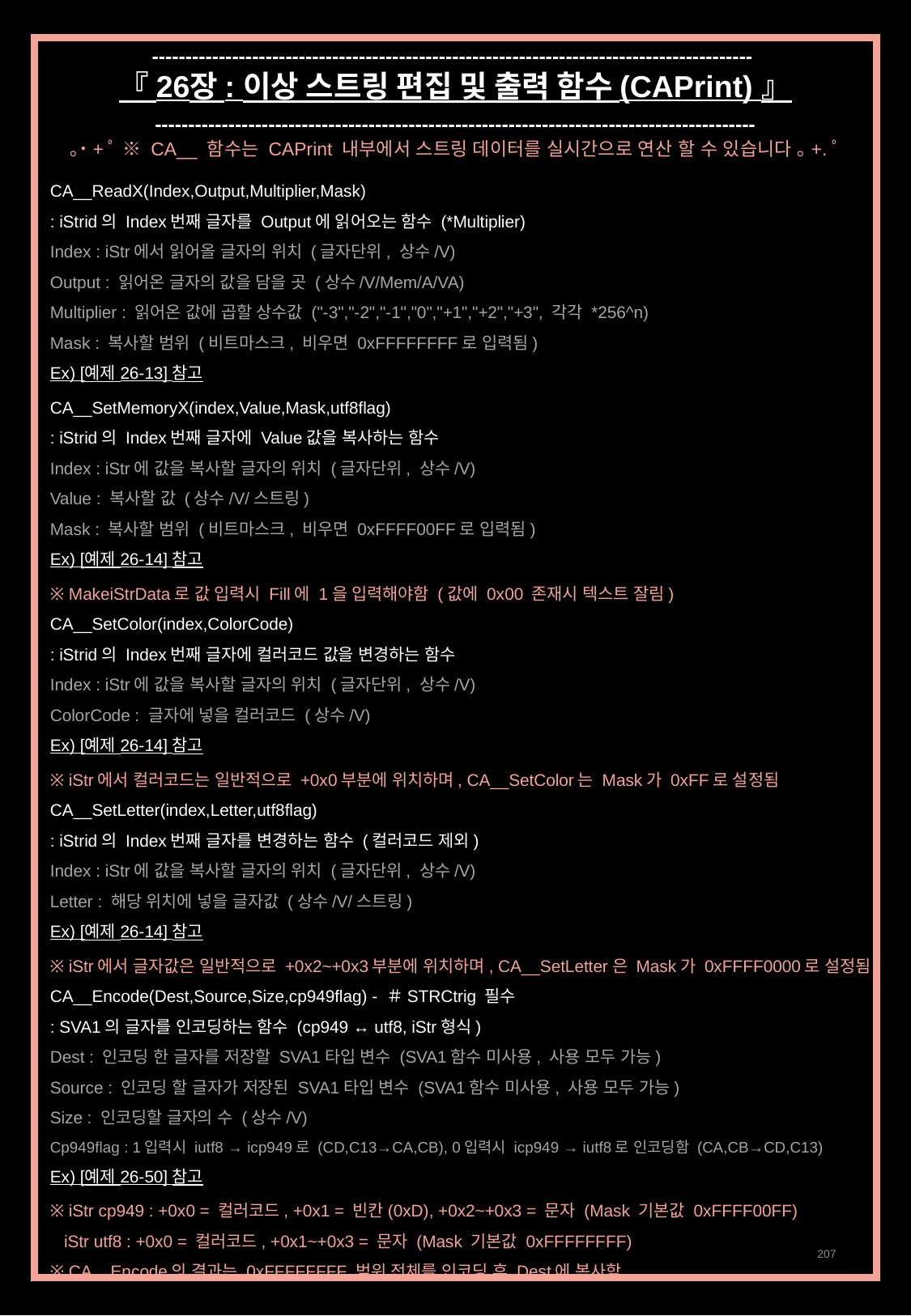

------------------------------------------------------------------------------------------
『 26장 : 이상 스트링 편집 및 출력 함수 (CAPrint) 』
------------------------------------------------------------------------------------------

｡˙+ﾟ ※ CA__ 함수는 CAPrint 내부에서 스트링 데이터를 실시간으로 연산 할 수 있습니다 ｡+.ﾟ
CA__ReadX(Index,Output,Multiplier,Mask)
: iStrid의 Index번째 글자를 Output에 읽어오는 함수 (*Multiplier)
Index : iStr에서 읽어올 글자의 위치 (글자단위, 상수/V)
Output : 읽어온 글자의 값을 담을 곳 (상수/V/Mem/A/VA)
Multiplier : 읽어온 값에 곱할 상수값 ("-3","-2","-1","0","+1","+2","+3", 각각 *256^n)
Mask : 복사할 범위 (비트마스크, 비우면 0xFFFFFFFF로 입력됨)
Ex) [예제 26-13] 참고
CA__SetMemoryX(index,Value,Mask,utf8flag)
: iStrid의 Index번째 글자에 Value값을 복사하는 함수
Index : iStr에 값을 복사할 글자의 위치 (글자단위, 상수/V)
Value : 복사할 값 (상수/V/스트링)
Mask : 복사할 범위 (비트마스크, 비우면 0xFFFF00FF로 입력됨)
Ex) [예제 26-14] 참고
※ MakeiStrData로 값 입력시 Fill에 1을 입력해야함 (값에 0x00 존재시 텍스트 잘림)
CA__SetColor(index,ColorCode)
: iStrid의 Index번째 글자에 컬러코드 값을 변경하는 함수
Index : iStr에 값을 복사할 글자의 위치 (글자단위, 상수/V)
ColorCode : 글자에 넣을 컬러코드 (상수/V)
Ex) [예제 26-14] 참고
※ iStr에서 컬러코드는 일반적으로 +0x0부분에 위치하며, CA__SetColor는 Mask가 0xFF로 설정됨
CA__SetLetter(index,Letter,utf8flag)
: iStrid의 Index번째 글자를 변경하는 함수 (컬러코드 제외)
Index : iStr에 값을 복사할 글자의 위치 (글자단위, 상수/V)
Letter : 해당 위치에 넣을 글자값 (상수/V/스트링)
Ex) [예제 26-14] 참고
※ iStr에서 글자값은 일반적으로 +0x2~+0x3부분에 위치하며, CA__SetLetter은 Mask가 0xFFFF0000로 설정됨
CA__Encode(Dest,Source,Size,cp949flag) - ＃STRCtrig 필수
: SVA1의 글자를 인코딩하는 함수 (cp949 ↔ utf8, iStr형식)
Dest : 인코딩 한 글자를 저장할 SVA1타입 변수 (SVA1함수 미사용, 사용 모두 가능)
Source : 인코딩 할 글자가 저장된 SVA1타입 변수 (SVA1함수 미사용, 사용 모두 가능)
Size : 인코딩할 글자의 수 (상수/V)
Cp949flag : 1입력시 iutf8 → icp949로 (CD,C13→CA,CB), 0입력시 icp949 → iutf8로 인코딩함 (CA,CB→CD,C13)
Ex) [예제 26-50] 참고
※ iStr cp949 : +0x0 = 컬러코드, +0x1 = 빈칸(0xD), +0x2~+0x3 = 문자 (Mask 기본값 0xFFFF00FF)
   iStr utf8 : +0x0 = 컬러코드, +0x1~+0x3 = 문자 (Mask 기본값 0xFFFFFFFF)
※ CA__Encode의 결과는 0xFFFFFFFF 범위 전체를 인코딩 후 Dest에 복사함
207